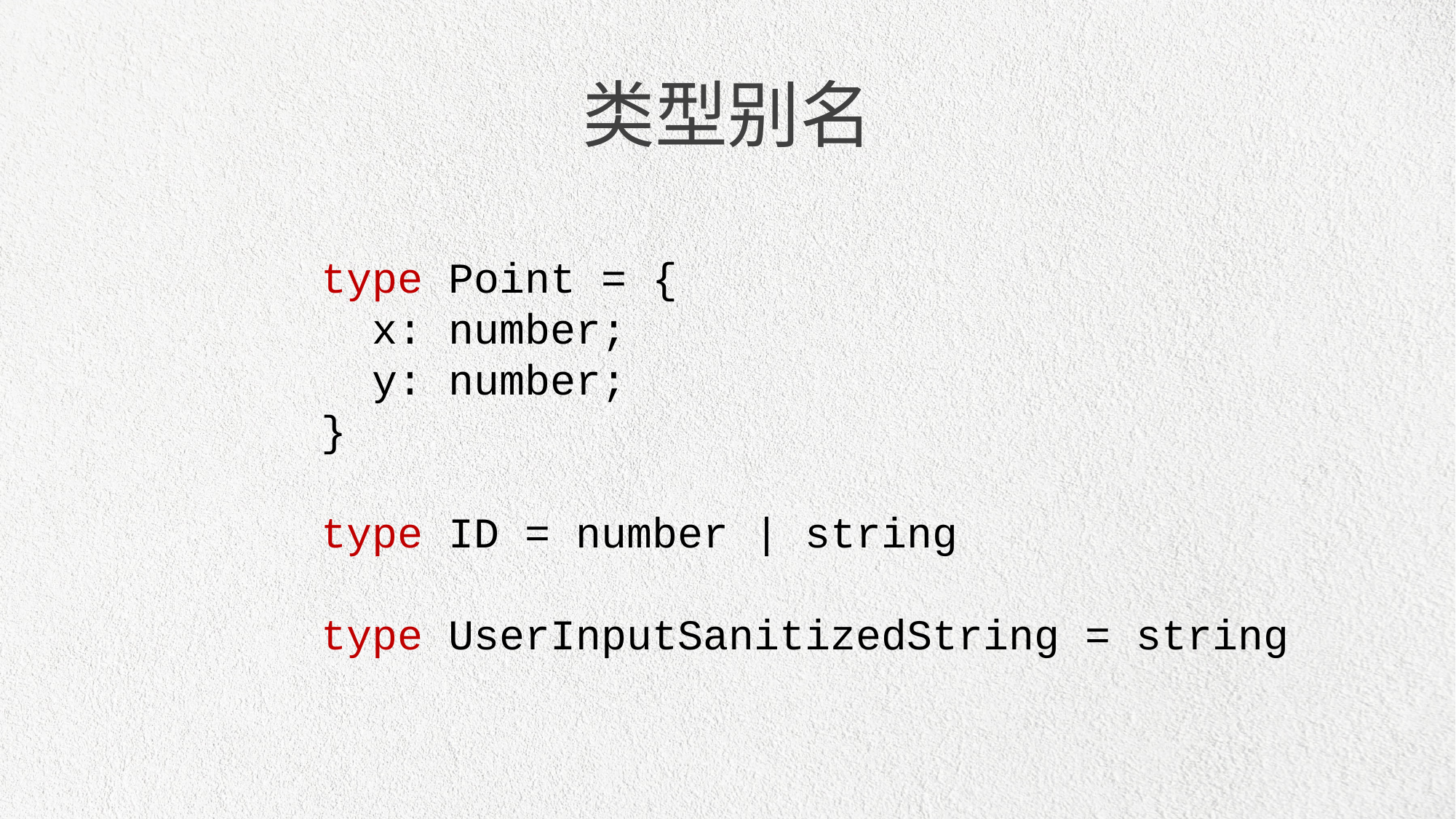

类型别名
type Point = {
  x: number;
  y: number;
}

type ID = number | string

type UserInputSanitizedString = string